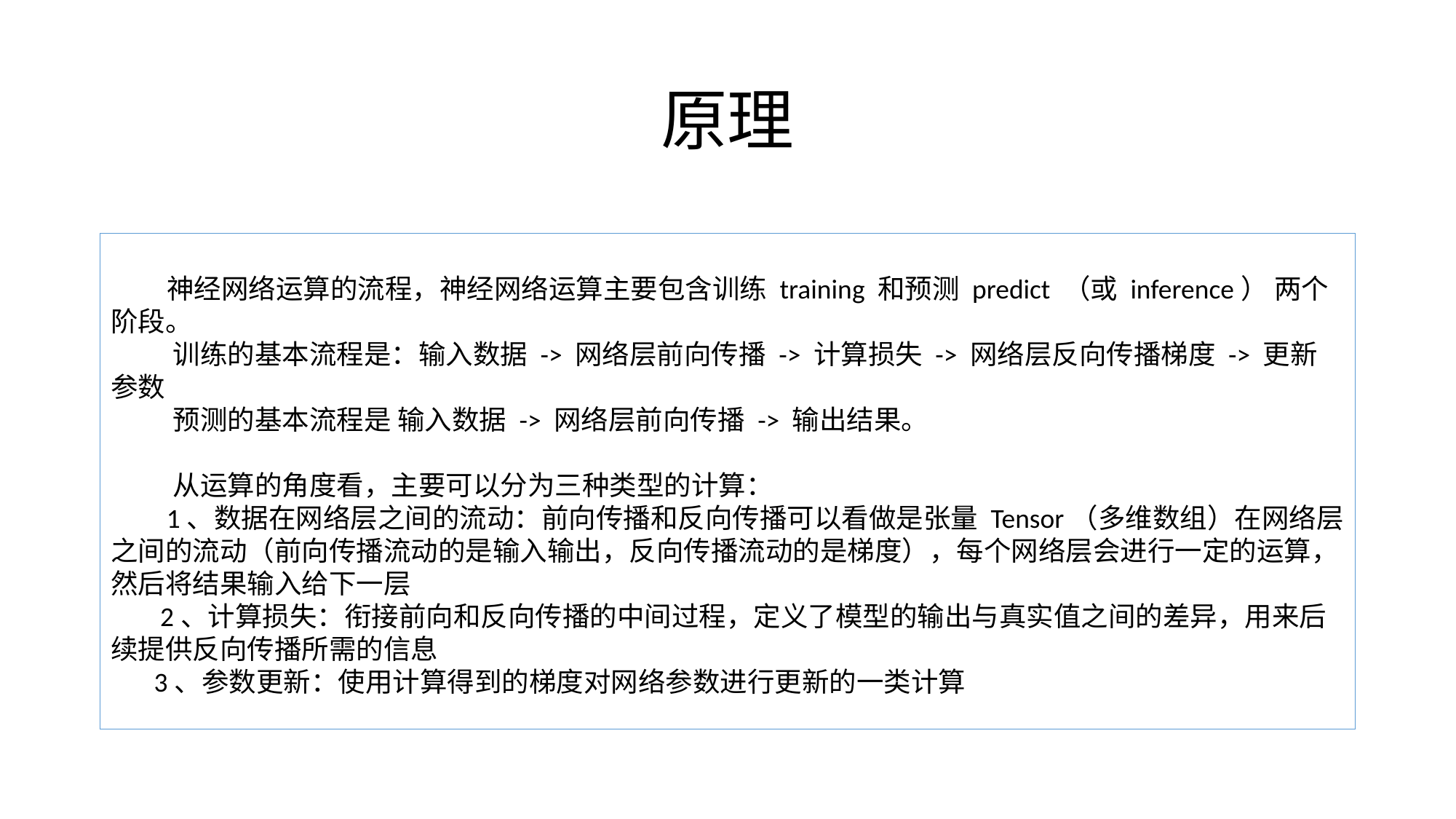

# 原理

        神经网络运算的流程，神经网络运算主要包含训练 training 和预测 predict （或 inference） 两个阶段。
         训练的基本流程是：输入数据 -> 网络层前向传播 -> 计算损失 -> 网络层反向传播梯度 -> 更新参数
         预测的基本流程是 输入数据 -> 网络层前向传播 -> 输出结果。

         从运算的角度看，主要可以分为三种类型的计算：
         1、数据在网络层之间的流动：前向传播和反向传播可以看做是张量 Tensor（多维数组）在网络层之间的流动（前向传播流动的是输入输出，反向传播流动的是梯度），每个网络层会进行一定的运算，然后将结果输入给下一层
        2、计算损失：衔接前向和反向传播的中间过程，定义了模型的输出与真实值之间的差异，用来后续提供反向传播所需的信息
       3、参数更新：使用计算得到的梯度对网络参数进行更新的一类计算